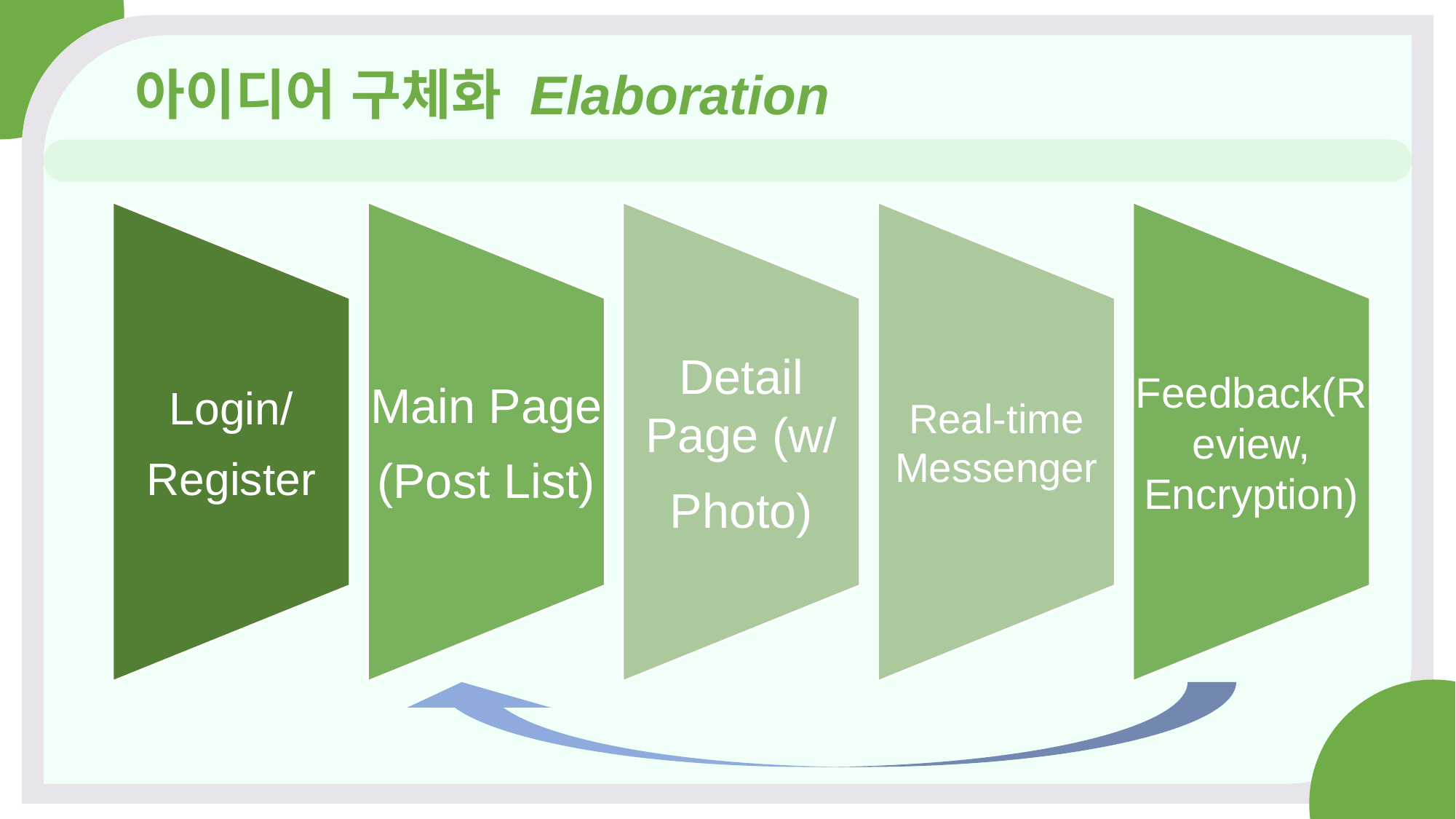

아이디어 구체화 Elaboration
#

Login/
Register
Main Page
(Post List)
Detail Page (w/
Photo)
Real-time Messenger
Feedback(Review, Encryption)